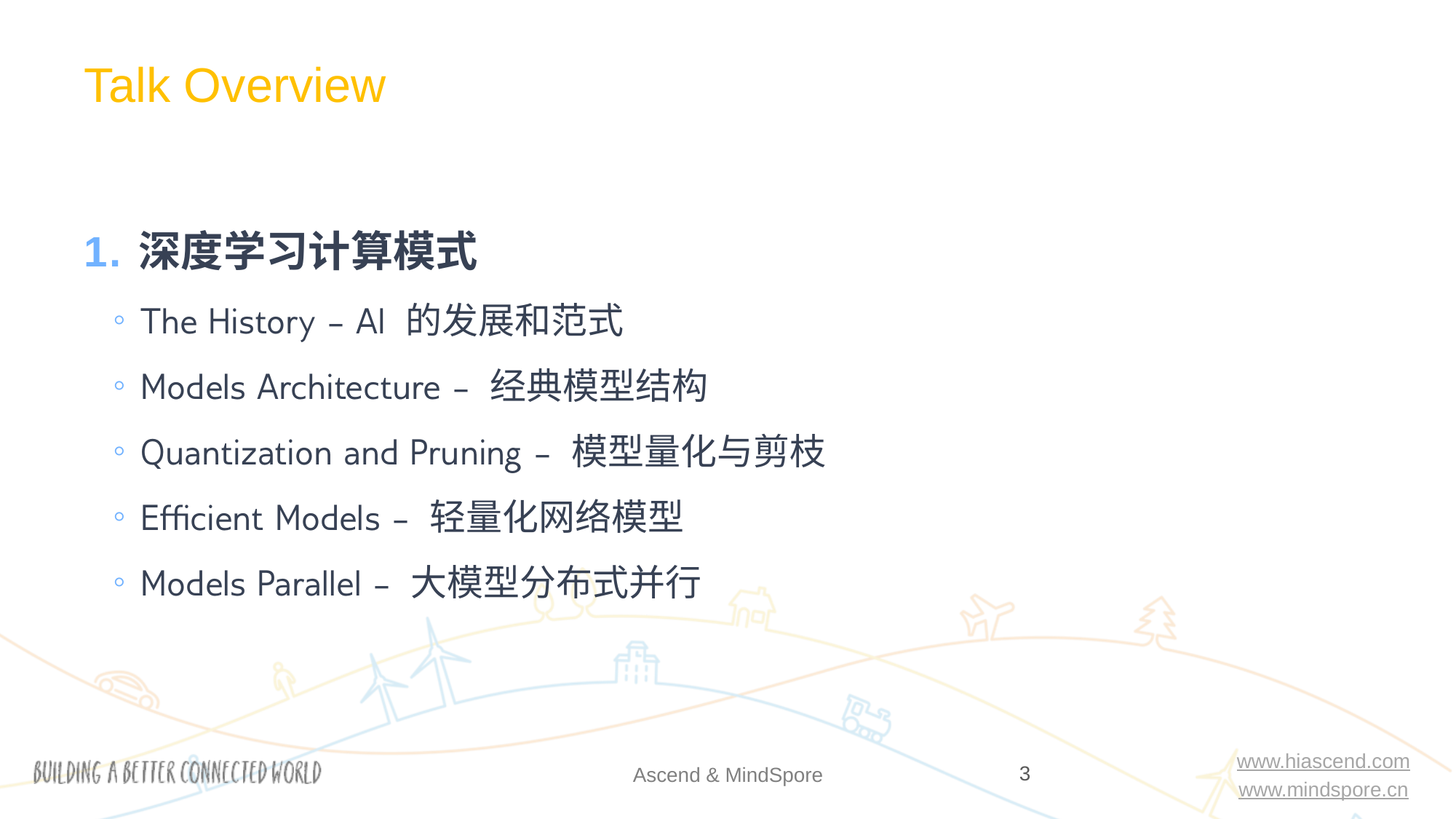

Talk Overview
深度学习计算模式
The History – AI 的发展和范式
Models Architecture – 经典模型结构
Quantization and Pruning – 模型量化与剪枝
Efficient Models – 轻量化网络模型
Models Parallel – 大模型分布式并行